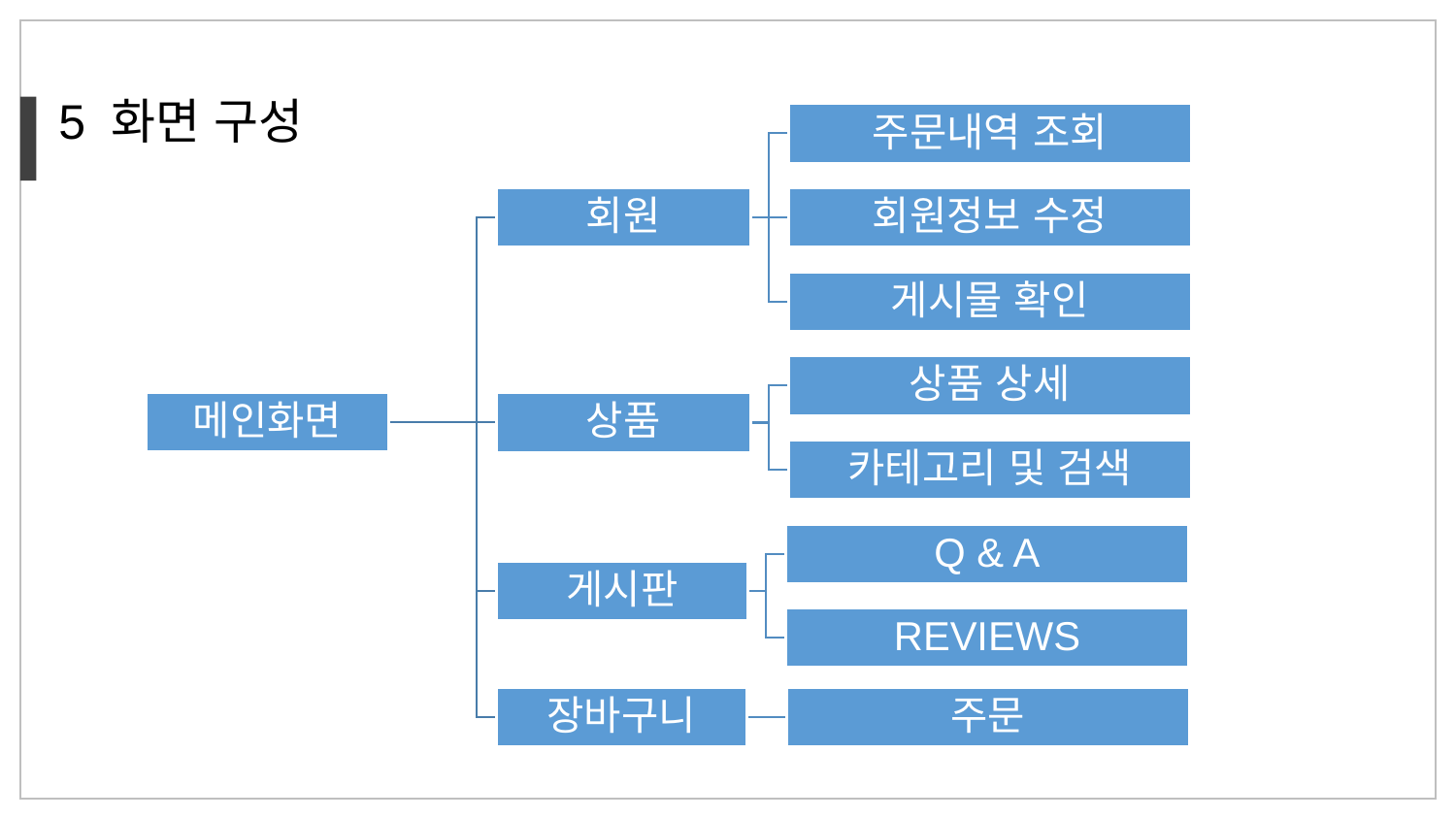

5 화면 구성

메인화면
회원
주문내역 조회
회원정보 수정
게시물 확인
상품
상품 상세
카테고리 및 검색
게시판
Q & A
REVIEWS
장바구니
주문